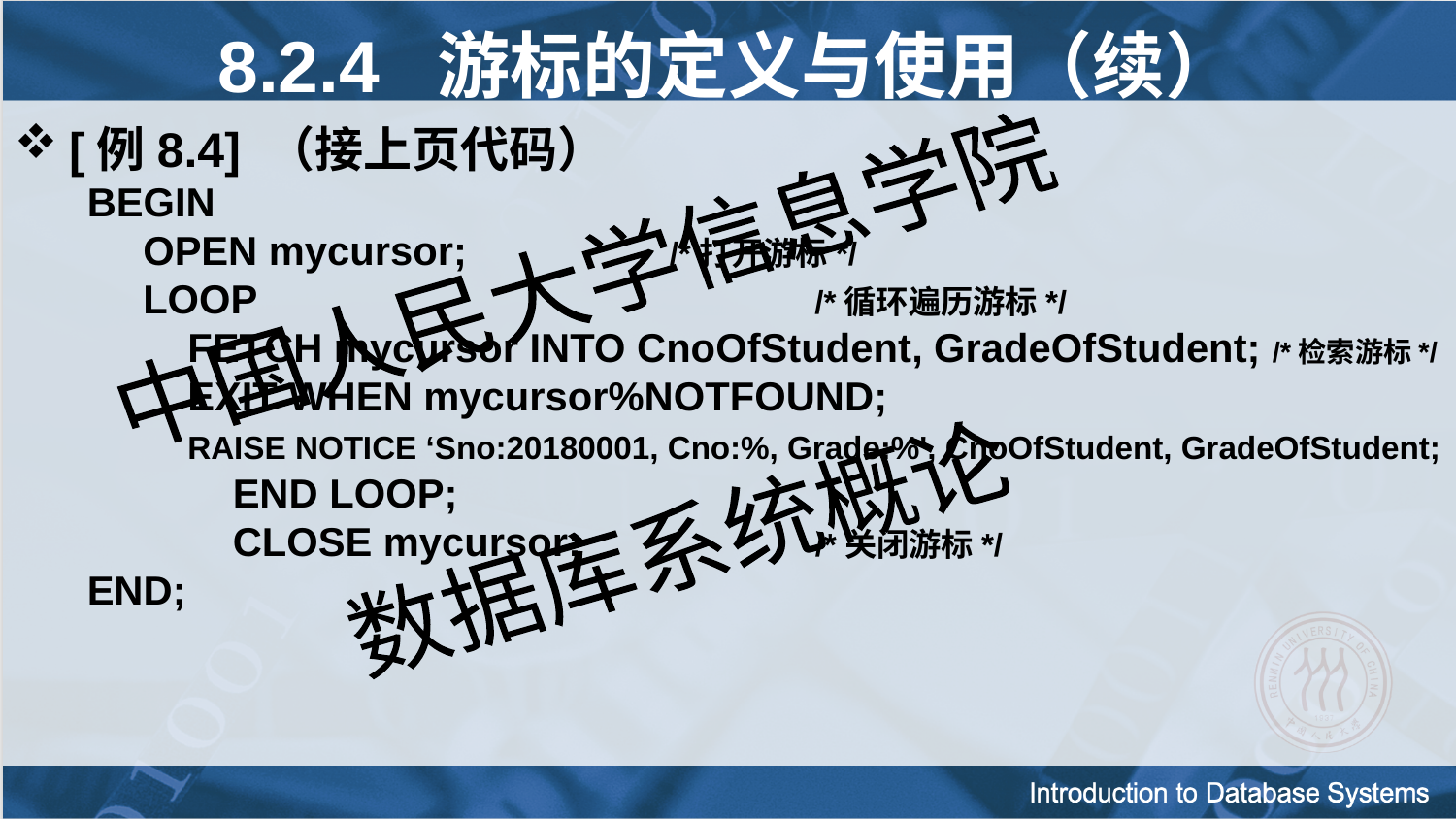

8.2.4  游标的定义与使用（续）
[例8.4] （接上页代码）
BEGIN
     OPEN mycursor;		/*打开游标*/
     LOOP			             /*循环遍历游标*/
         FETCH mycursor INTO CnoOfStudent, GradeOfStudent; /*检索游标*/
         EXIT WHEN mycursor%NOTFOUND;
         RAISE NOTICE ‘Sno:20180001, Cno:%, Grade:%', CnoOfStudent, GradeOfStudent;
	END LOOP;
	CLOSE mycursor;		/*关闭游标*/
END;